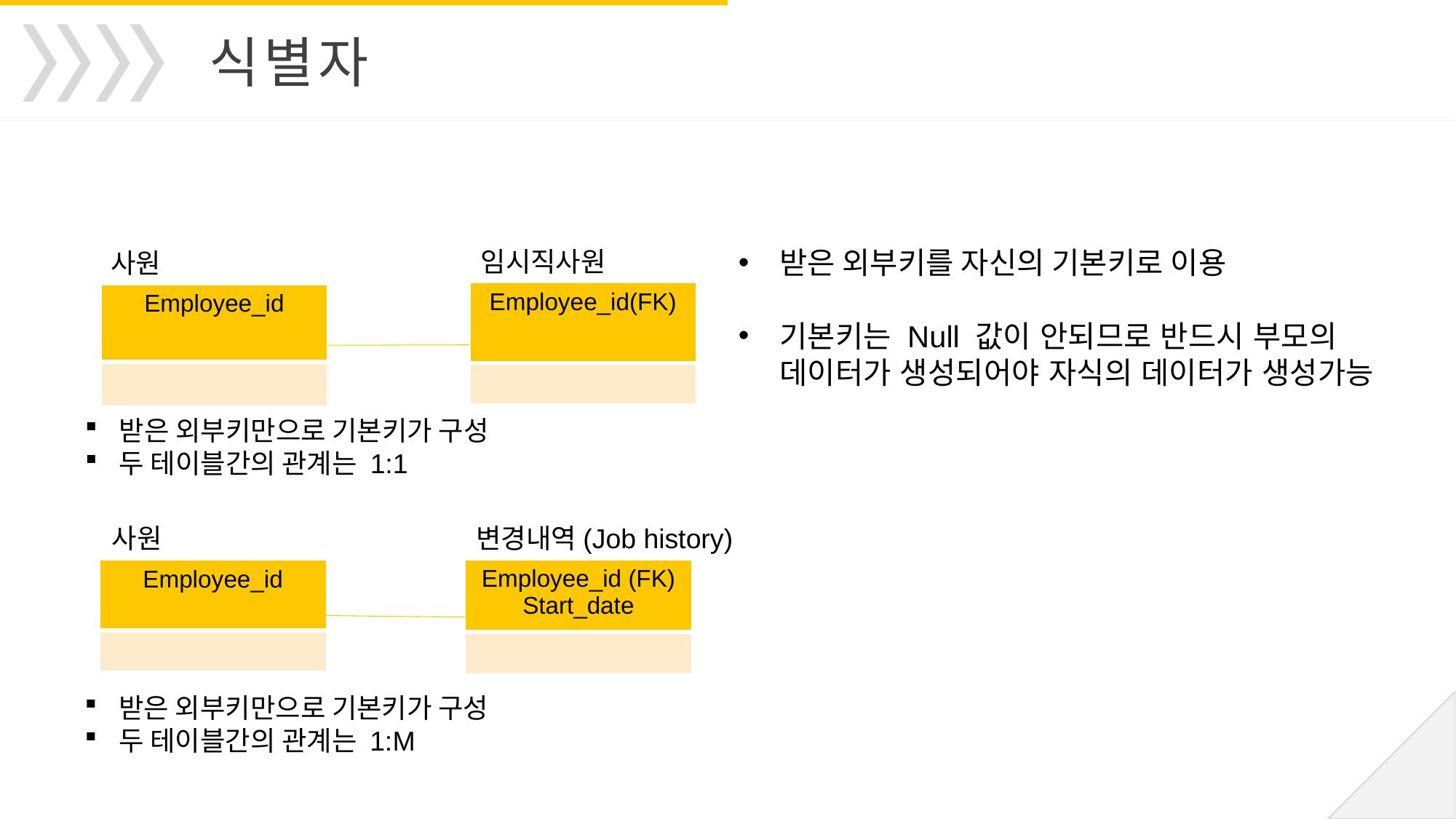

식별자

받은 외부키를 자신의 기본키로 이용

기본키는 Null 값이 안되므로 반드시 부모의 데이터가 생성되어야 자식의 데이터가 생성가능
임시직사원
사원
| Employee\_id(FK) |
| --- |
|  |
| Employee\_id |
| --- |
|  |
받은 외부키만으로 기본키가 구성
두 테이블간의 관계는 1:1
사원
변경내역(Job history)
| Employee\_id (FK) Start\_date |
| --- |
|  |
| Employee\_id |
| --- |
|  |
받은 외부키만으로 기본키가 구성
두 테이블간의 관계는 1:M